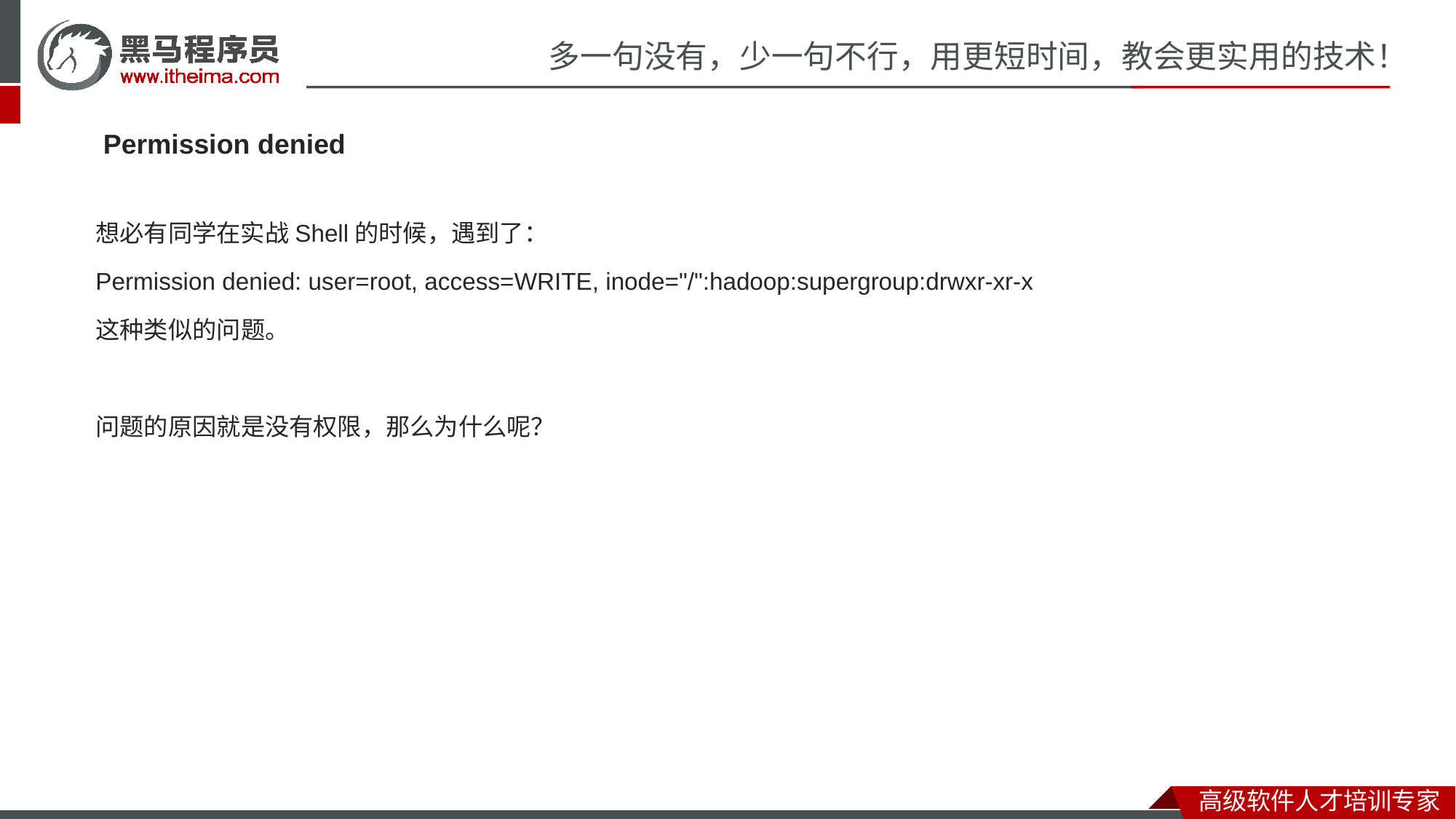

Permission denied
想必有同学在实战Shell的时候，遇到了：
Permission denied: user=root, access=WRITE, inode="/":hadoop:supergroup:drwxr-xr-x
这种类似的问题。

问题的原因就是没有权限，那么为什么呢？